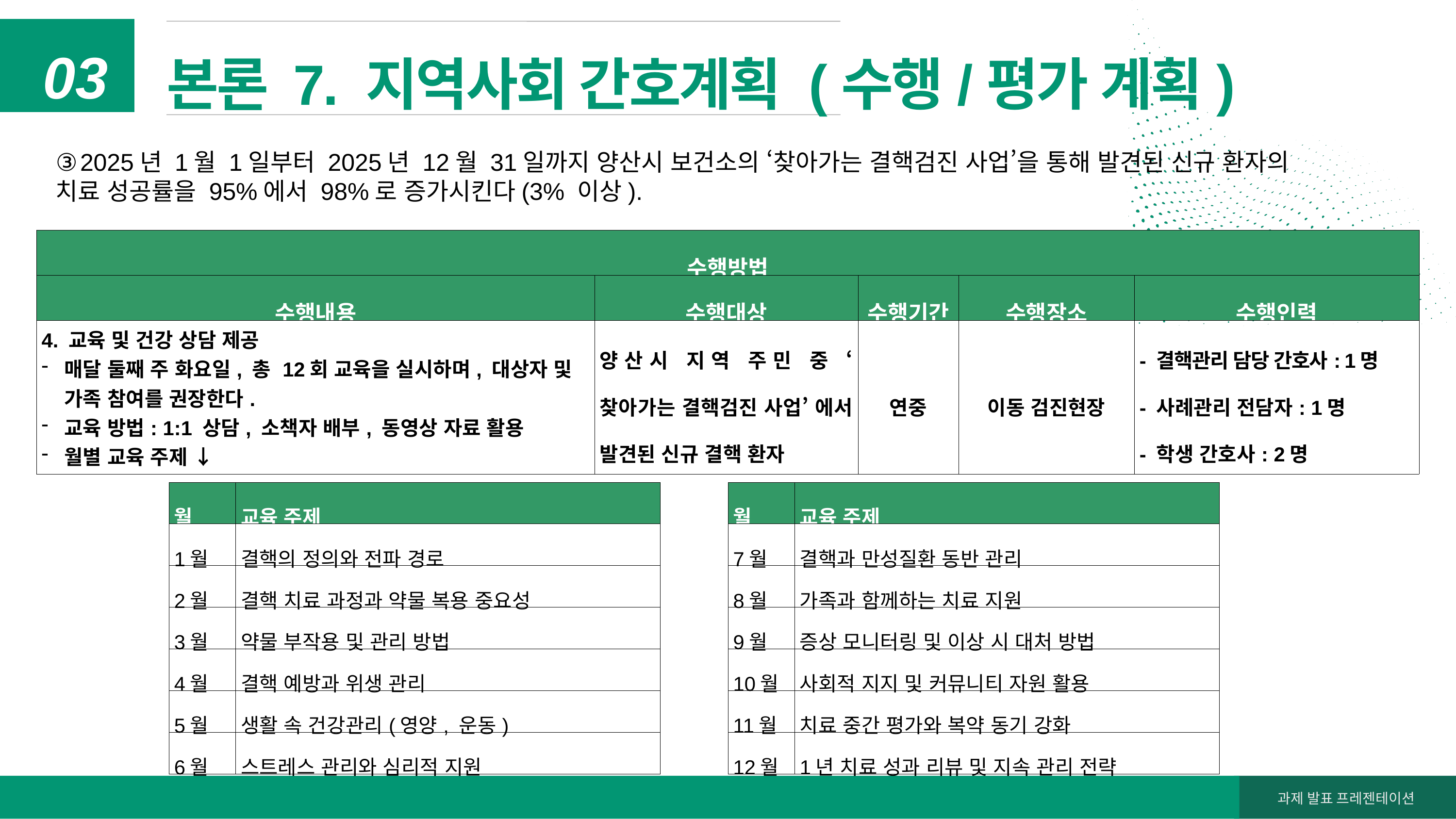

본론 7. 지역사회 간호계획 (수행/평가 계획)
03

③ 2025년 1월 1일부터 2025년 12월 31일까지 양산시 보건소의 ‘찾아가는 결핵검진 사업’을 통해 발견된 신규 환자의
치료 성공률을 95%에서 98%로 증가시킨다(3% 이상).

| 수행방법 |  |  |  |  |
| --- | --- | --- | --- | --- |
| 수행내용 | 수행대상 | 수행기간 | 수행장소 | 수행인력 |
| 4. 교육 및 건강 상담 제공 매달 둘째 주 화요일, 총 12회 교육을 실시하며, 대상자 및 가족 참여를 권장한다. 교육 방법: 1:1 상담, 소책자 배부, 동영상 자료 활용 월별 교육 주제 ↓ | 양산시 지역 주민 중 ‘찾아가는 결핵검진 사업’ 에서 발견된 신규 결핵 환자 | 연중 | 이동 검진현장 | - 결핵관리 담당 간호사: 1명 - 사례관리 전담자: 1명 - 학생 간호사: 2명 |

| 월 | 교육 주제 |
| --- | --- |
| 1월 | 결핵의 정의와 전파 경로 |
| 2월 | 결핵 치료 과정과 약물 복용 중요성 |
| 3월 | 약물 부작용 및 관리 방법 |
| 4월 | 결핵 예방과 위생 관리 |
| 5월 | 생활 속 건강관리(영양, 운동) |
| 6월 | 스트레스 관리와 심리적 지원 |
| 월 | 교육 주제 |
| --- | --- |
| 7월 | 결핵과 만성질환 동반 관리 |
| 8월 | 가족과 함께하는 치료 지원 |
| 9월 | 증상 모니터링 및 이상 시 대처 방법 |
| 10월 | 사회적 지지 및 커뮤니티 자원 활용 |
| 11월 | 치료 중간 평가와 복약 동기 강화 |
| 12월 | 1년 치료 성과 리뷰 및 지속 관리 전략 |

과제 발표 프레젠테이션